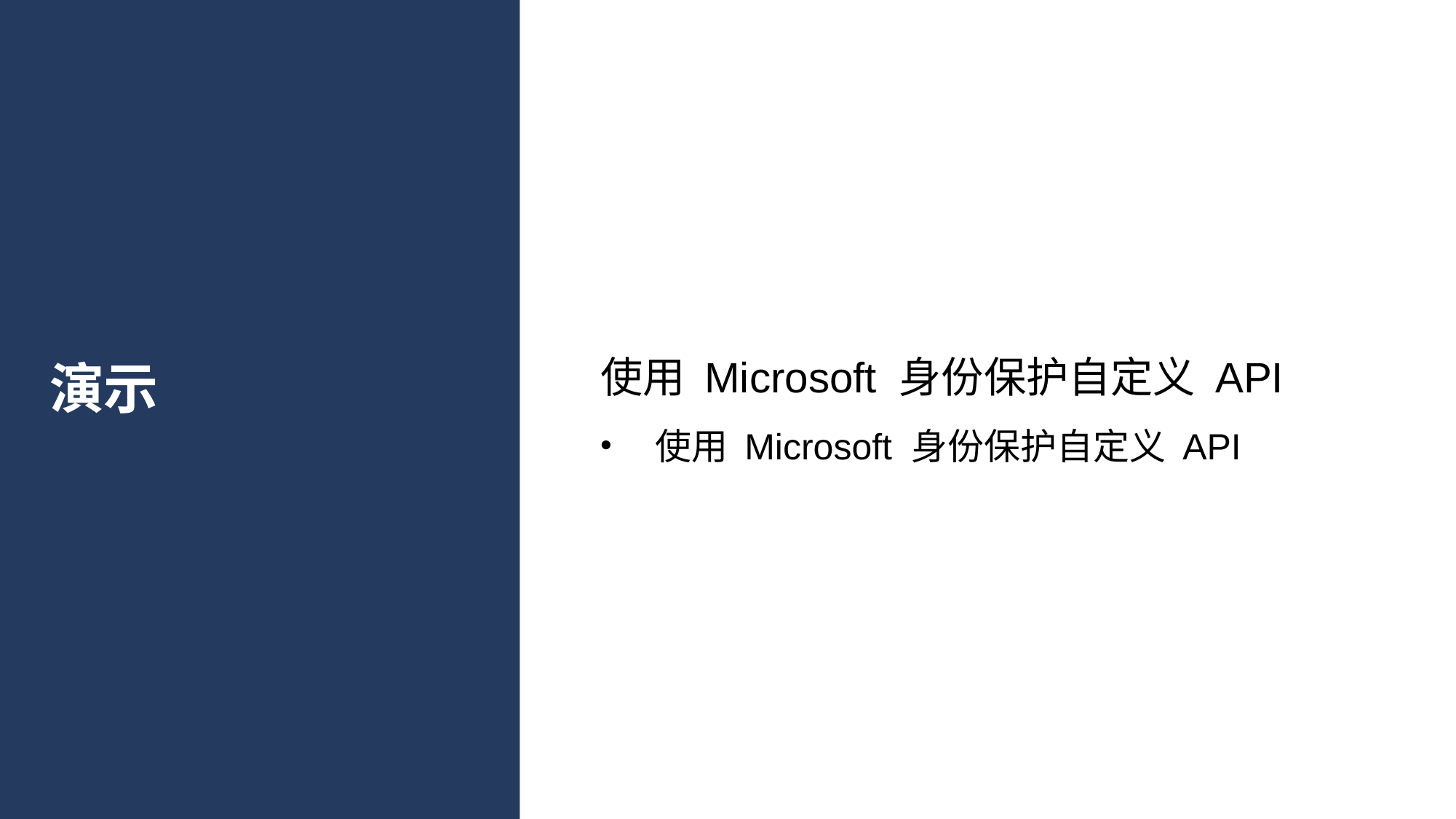

使用 Microsoft 身份保护自定义 API
使用 Microsoft 身份保护自定义 API
# 演示